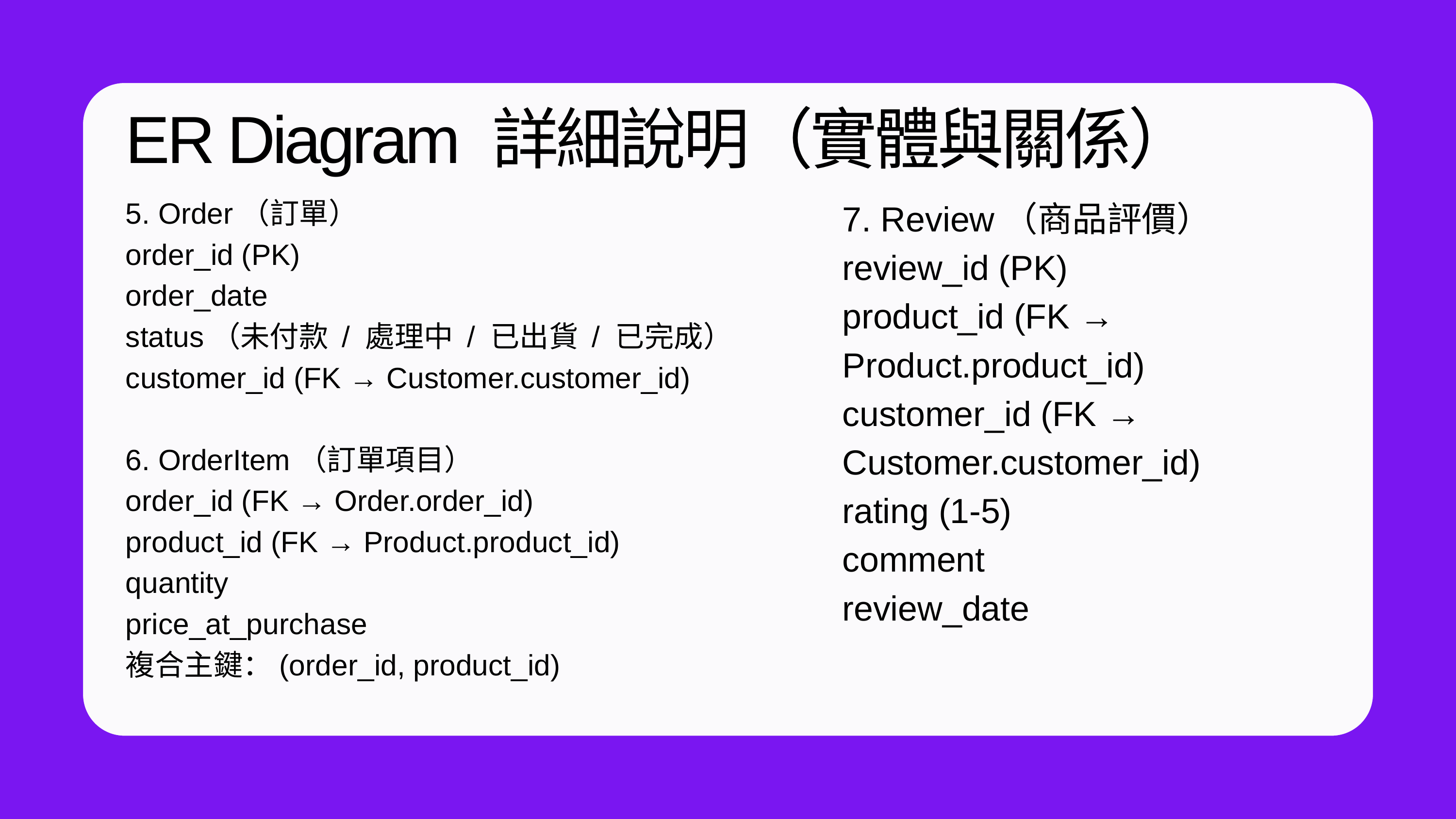

7. Review（商品評價）
review_id (PK)
product_id (FK → Product.product_id)
customer_id (FK → Customer.customer_id)
rating (1-5)
comment
review_date
ER Diagram 詳細說明（實體與關係）
5. Order（訂單）
order_id (PK)
order_date
status（未付款 / 處理中 / 已出貨 / 已完成）
customer_id (FK → Customer.customer_id)

6. OrderItem（訂單項目）
order_id (FK → Order.order_id)
product_id (FK → Product.product_id)
quantity
price_at_purchase
複合主鍵：(order_id, product_id)